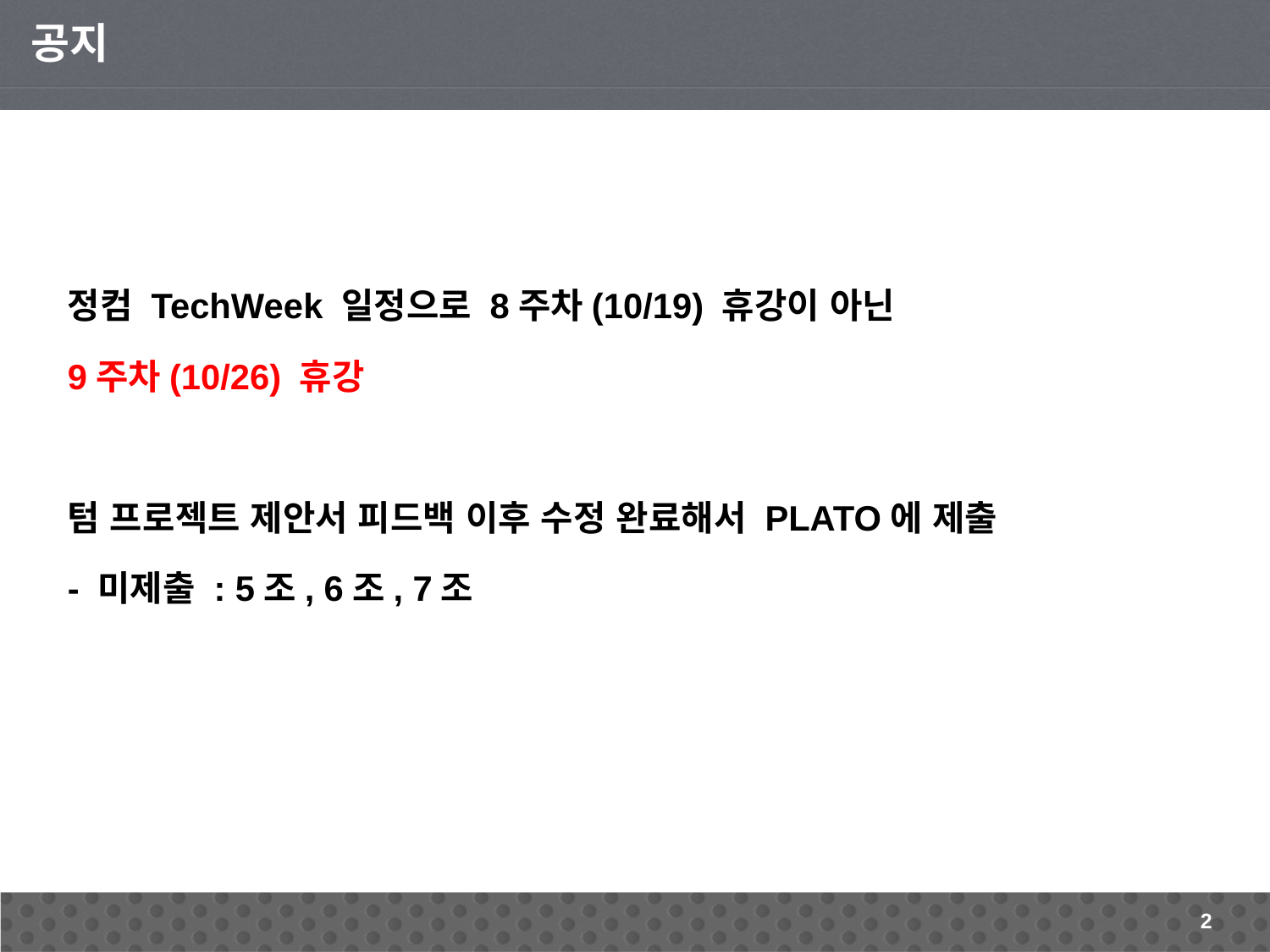

공지
정컴 TechWeek 일정으로 8주차(10/19) 휴강이 아닌
9주차(10/26) 휴강

텀 프로젝트 제안서 피드백 이후 수정 완료해서 PLATO에 제출
- 미제출 : 5조, 6조, 7조
2